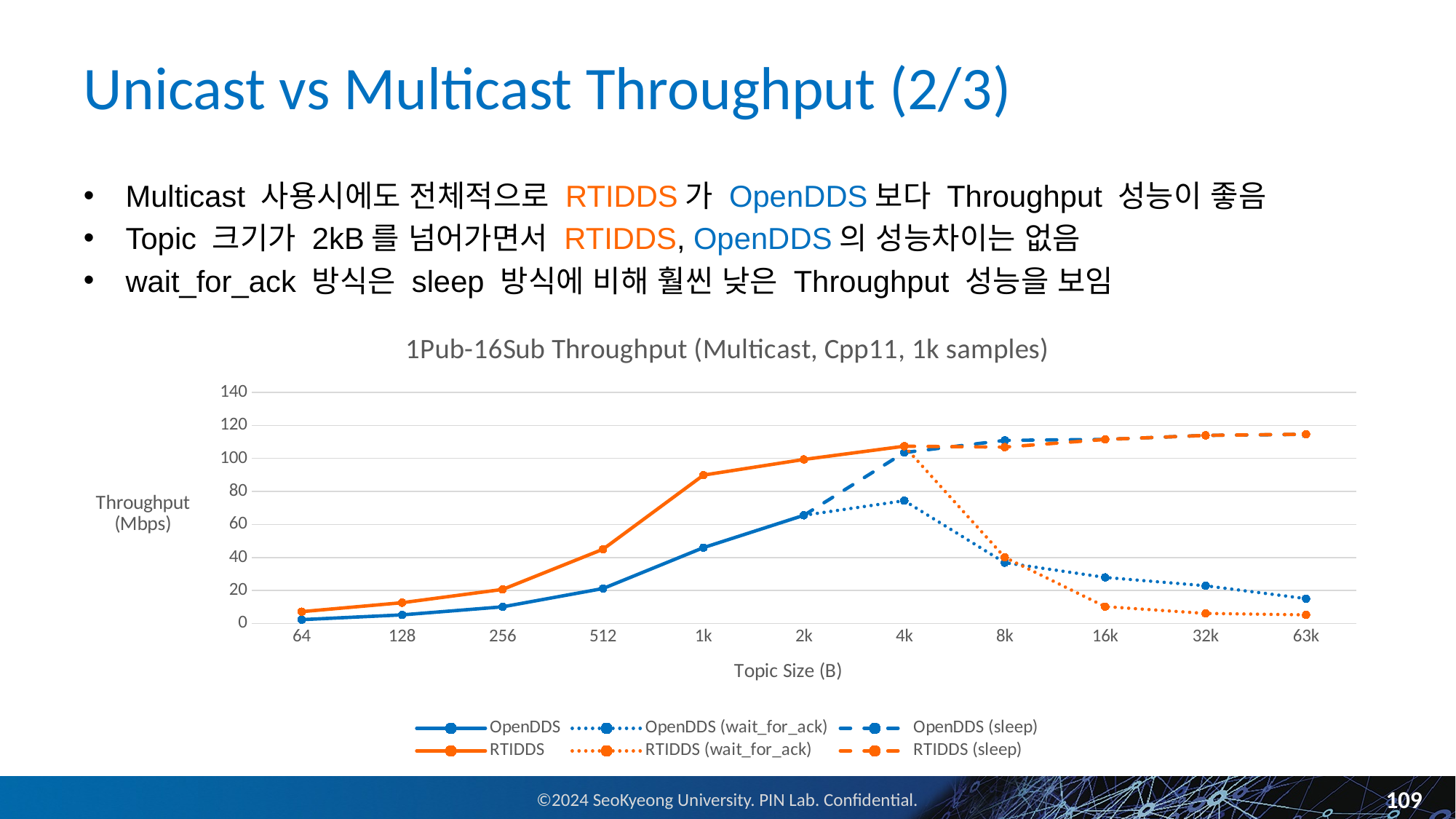

# Unicast vs Multicast Throughput (2/3)
Multicast 사용시에도 전체적으로 RTIDDS가 OpenDDS보다 Throughput 성능이 좋음
Topic 크기가 2kB를 넘어가면서 RTIDDS, OpenDDS의 성능차이는 없음
wait_for_ack 방식은 sleep 방식에 비해 훨씬 낮은 Throughput 성능을 보임

### Chart: 1Pub-16Sub Throughput (Multicast, Cpp11, 1k samples)

| Category | OpenDDS | OpenDDS (wait_for_ack) | OpenDDS (sleep) | RTIDDS | RTIDDS (wait_for_ack) | RTIDDS (sleep) |
|---|---|---|---|---|---|---|
| 64 | 2.371 | None | None | 7.212 | None | None |
| 128 | 5.279 | None | None | 12.642 | None | None |
| 256 | 10.139 | None | None | 20.687 | None | None |
| 512 | 21.223 | None | None | 45.011 | None | None |
| 1k | 45.978 | None | None | 89.888 | None | None |
| 2k | 65.574 | 65.574 | 65.574 | 99.379 | None | None |
| 4k | None | 74.419 | 103.56 | 107.383 | 107.383 | 107.383 |
| 8k | None | 36.867 | 110.919 | None | 40.101 | 106.845 |
| 16k | None | 27.942 | 111.499 | None | 10.277 | 111.499 |
| 32k | None | 22.899 | 113.93 | None | 6.156 | 113.93 |
| 63k | None | 15.099 | 114.572 | None | 5.261 | 114.676 |
109